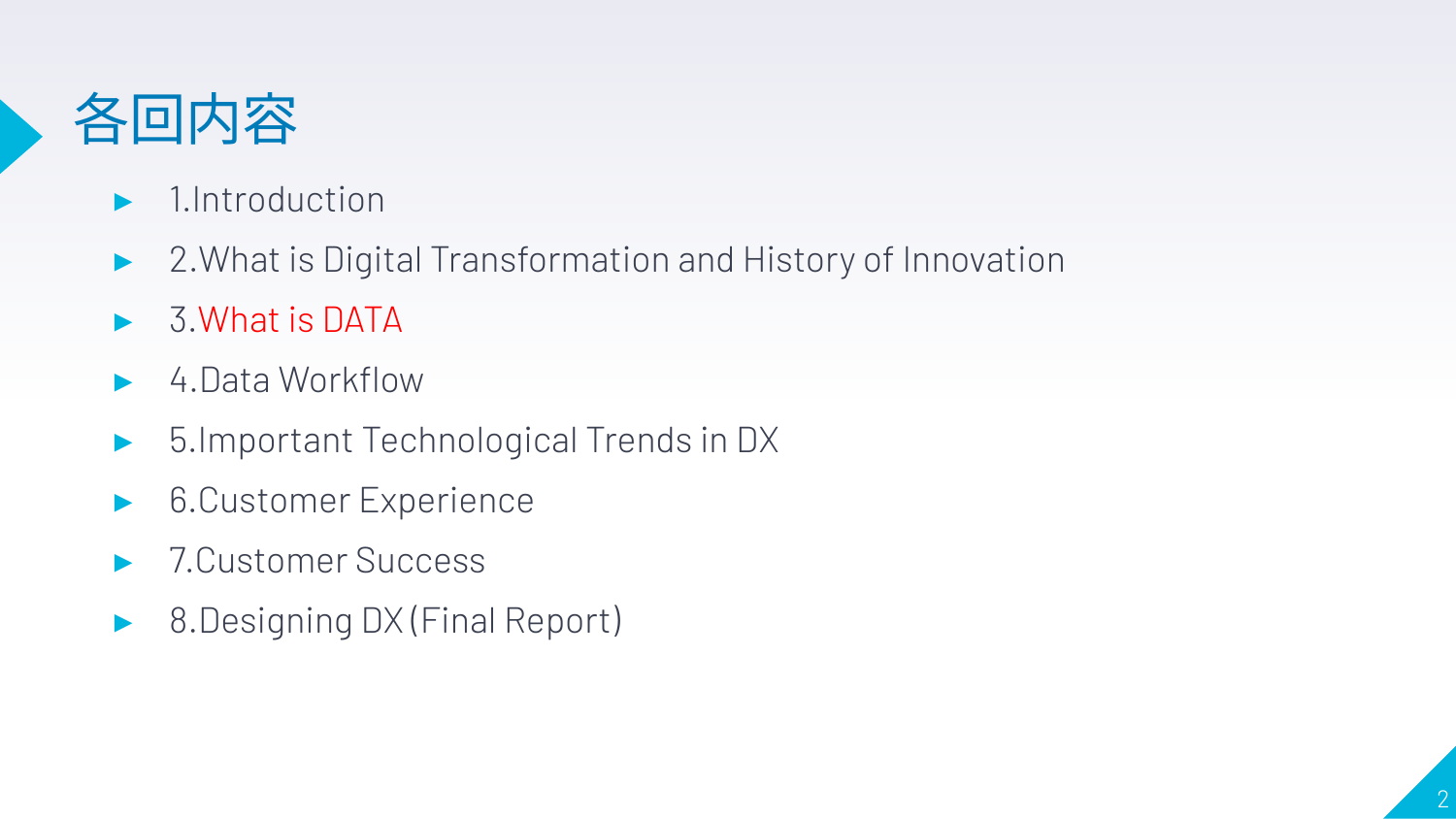

# 各回内容
1.Introduction
2.What is Digital Transformation and History of Innovation
3.What is DATA
4.Data Workflow
5.Important Technological Trends in DX
6.Customer Experience
7.Customer Success
8.Designing DX (Final Report)
2